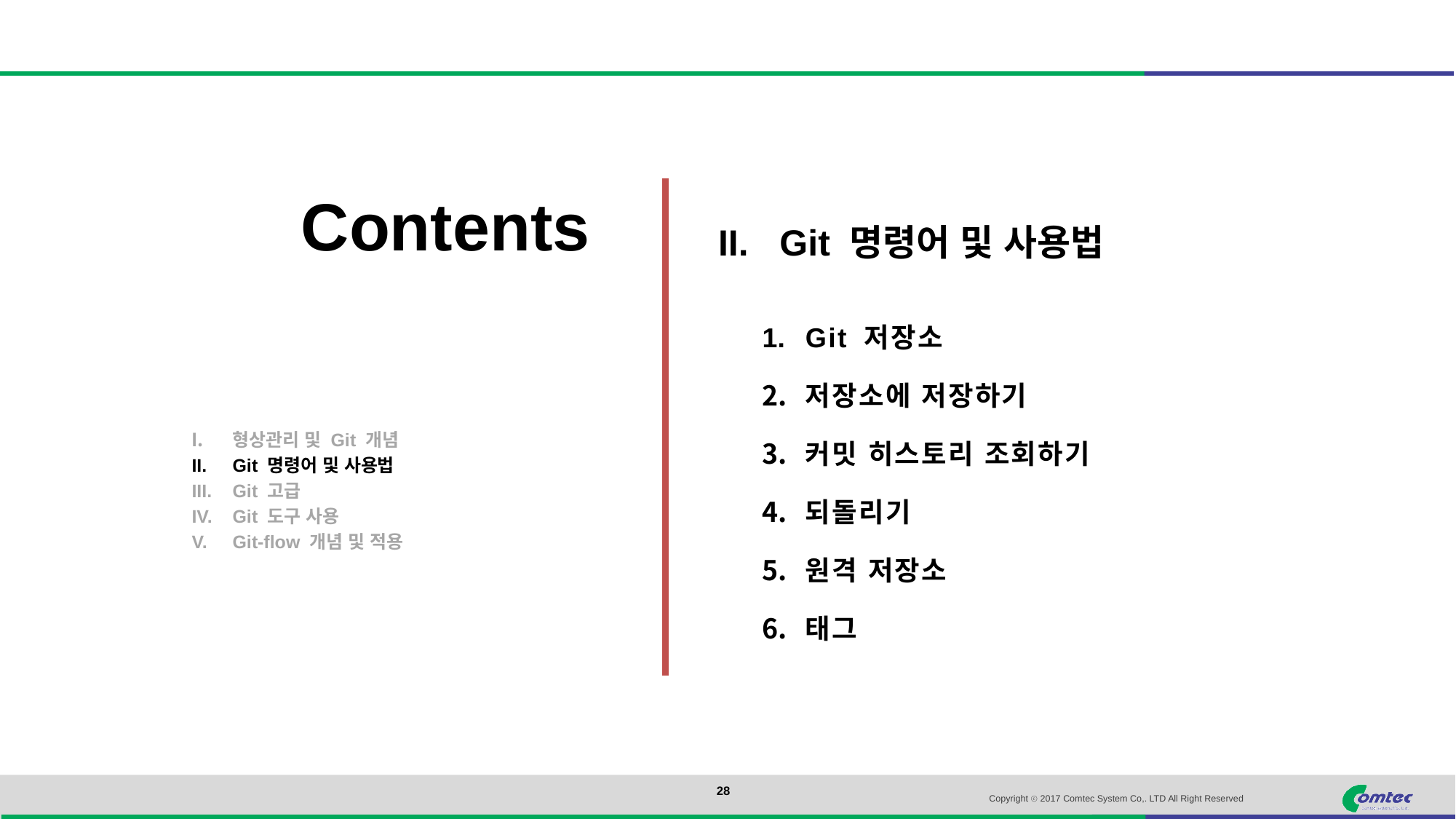

Git 명령어 및 사용법
Git 저장소
저장소에 저장하기
커밋 히스토리 조회하기
되돌리기
원격 저장소
태그
형상관리 및 Git 개념
Git 명령어 및 사용법
Git 고급
Git 도구 사용
Git-flow 개념 및 적용